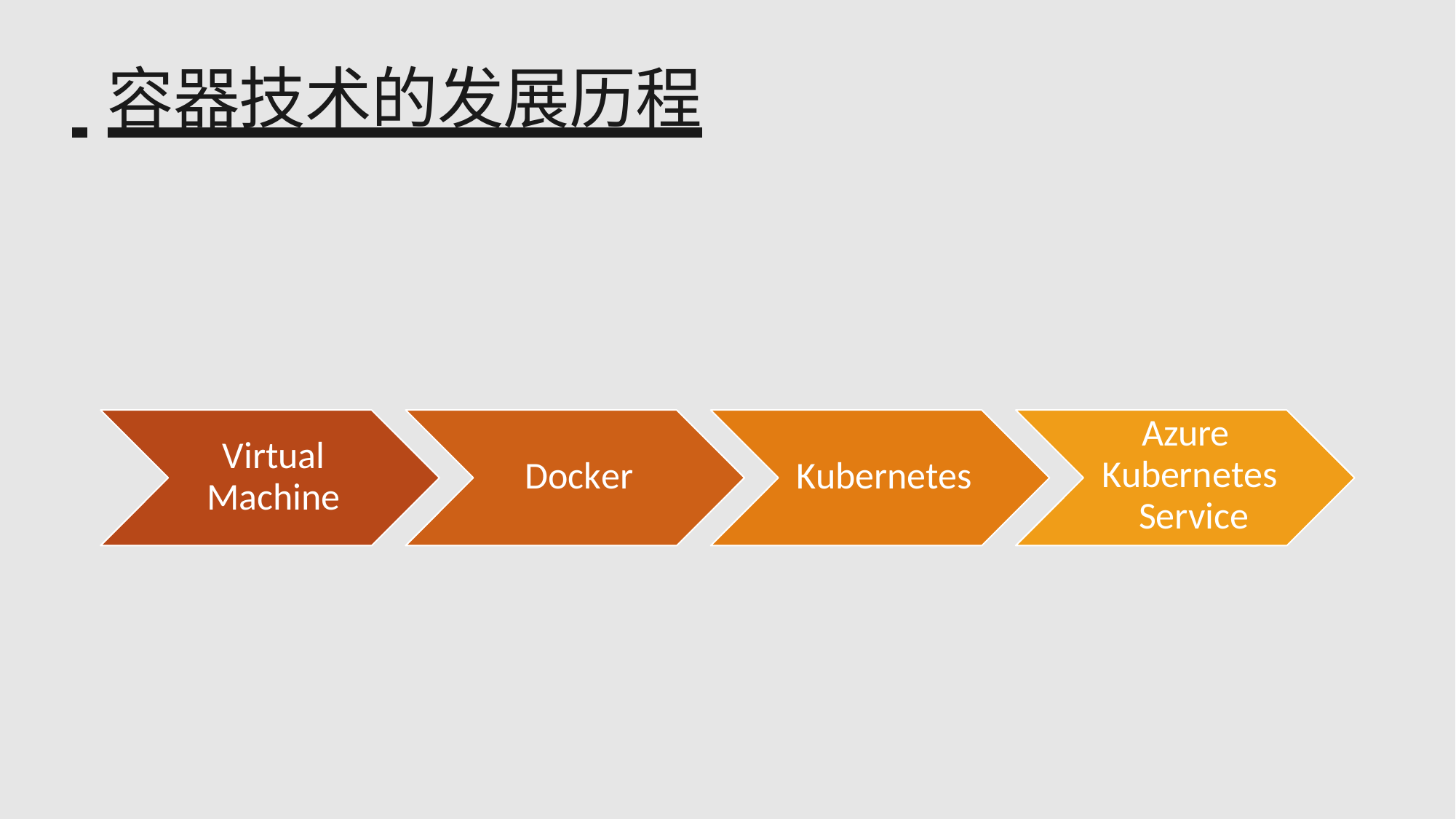

# 容器技术的发展历程
Azure  Kubernetes  Service

Virtual  Machine
Docker
Kubernetes